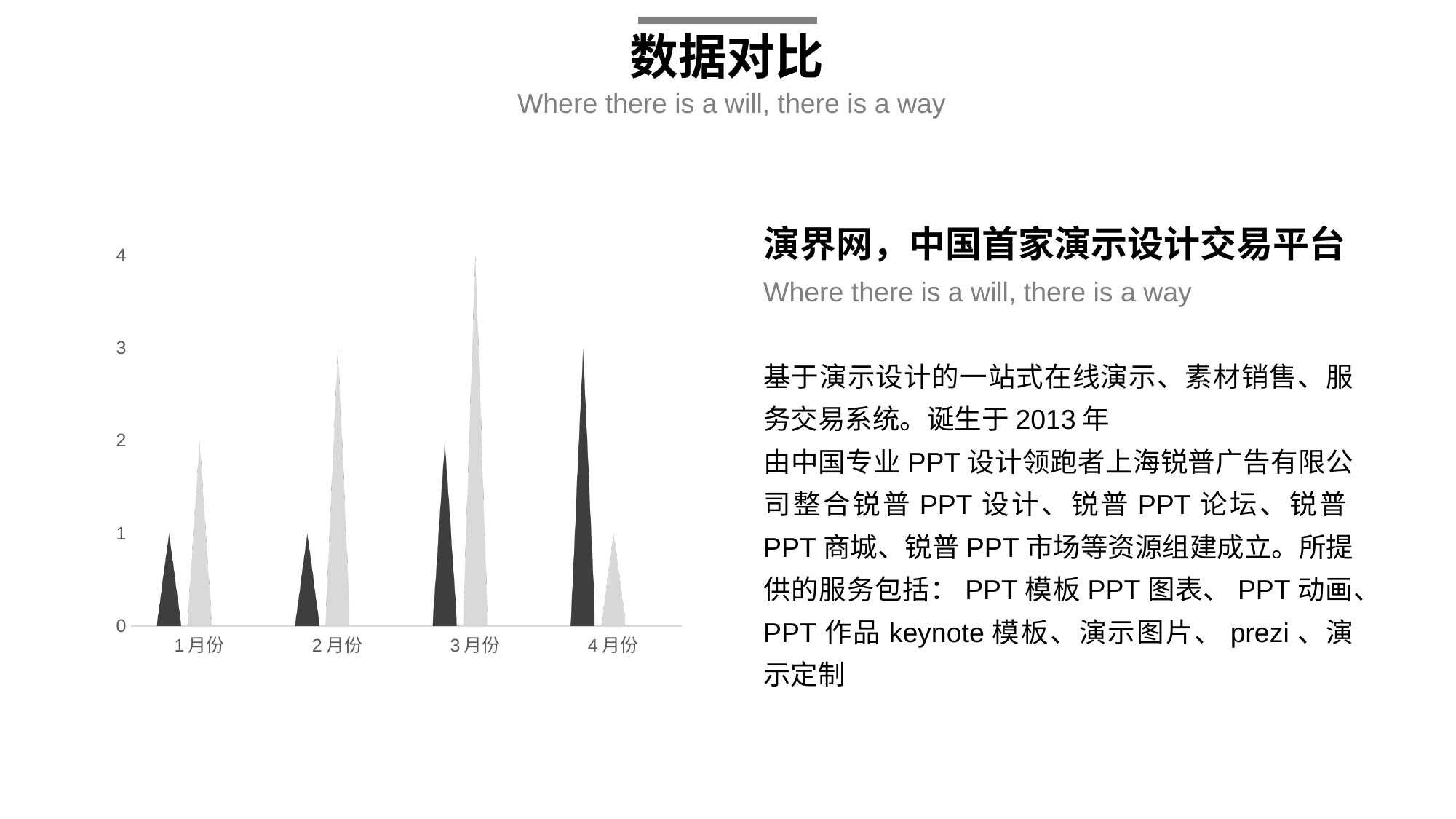

数据对比
Where there is a will, there is a way
演界网，中国首家演示设计交易平台
Where there is a will, there is a way

基于演示设计的一站式在线演示、素材销售、服务交易系统。诞生于2013年
由中国专业PPT设计领跑者上海锐普广告有限公司整合锐普PPT设计、锐普PPT论坛、锐普PPT商城、锐普PPT市场等资源组建成立。所提供的服务包括：PPT模板PPT图表、PPT动画、PPT作品keynote模板、演示图片、prezi、演示定制

### Chart

| Category | 2015年 | 2016年 | 列1 |
|---|---|---|---|
| 1月份 | 1.0 | 2.0 | None |
| 2月份 | 1.0 | 3.0 | None |
| 3月份 | 2.0 | 4.0 | None |
| 4月份 | 3.0 | 1.0 | None |